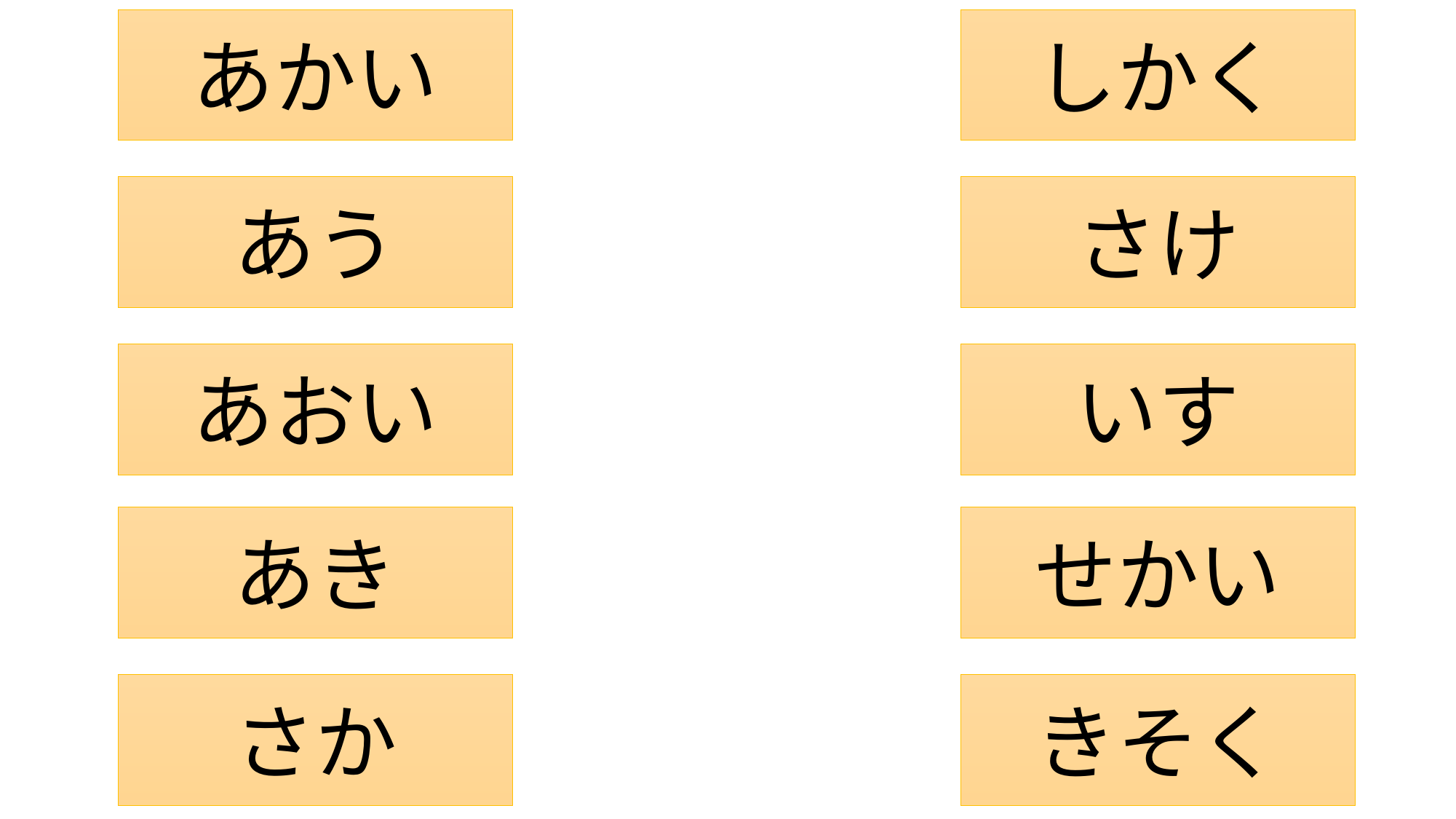

あかい
しかく
あう
さけ
あおい
いす
あき
せかい
さか
きそく